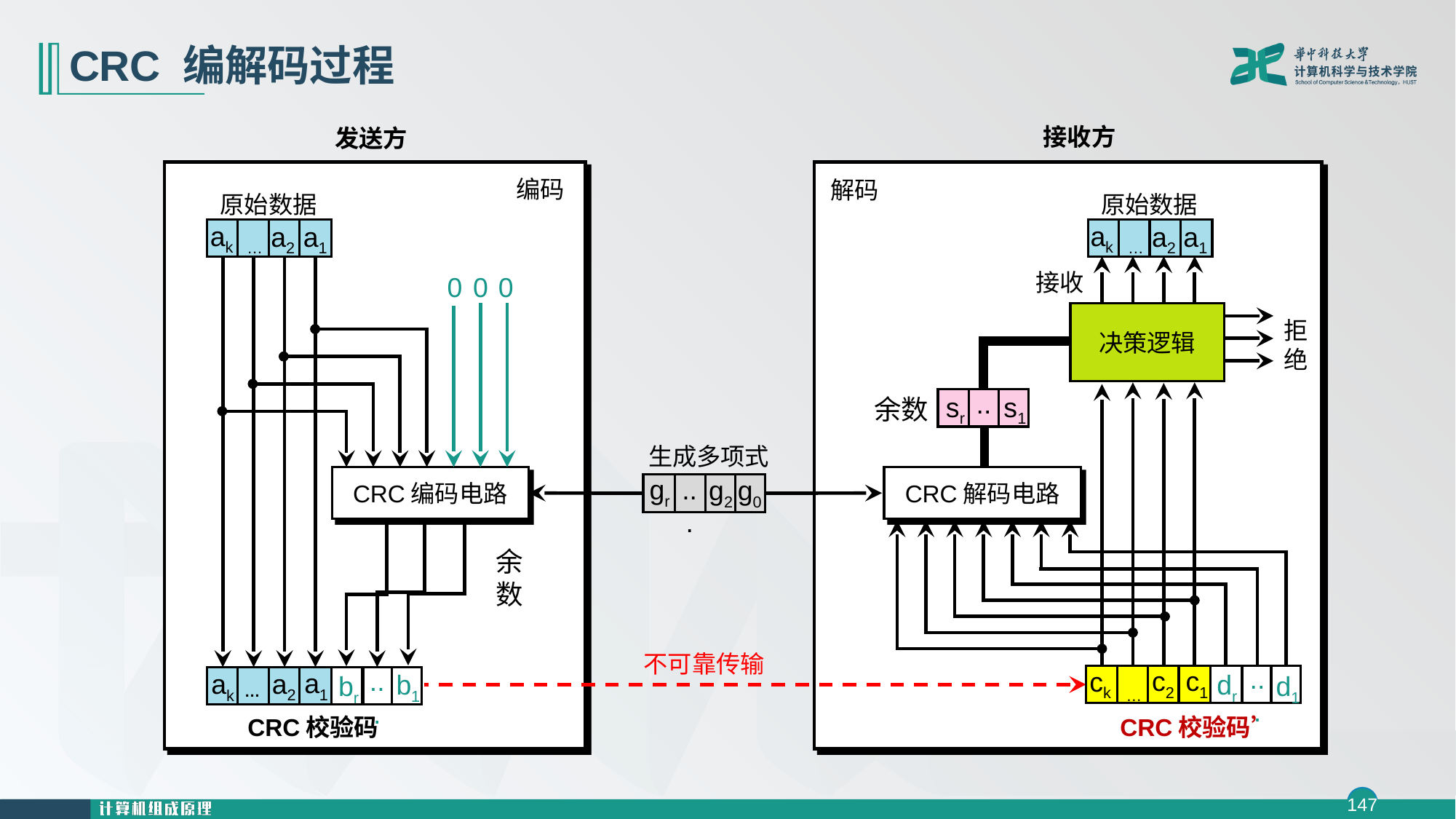

# CRC 编解码过程
接收方
发送方

编码
解码
原始数据
原始数据
ak
ak
…
…
a2
a1
a2
a1

接收
0
0
0
决策逻辑
拒绝
...
s1
sr
余数

生成多项式
CRC解码电路
CRC编码电路
gr
...
g2
g0

余数
不可靠传输
...
…
...
c2
c1
ck
a1
a2
ak
…
b1
dr
br
d1

CRC校验码’
CRC校验码